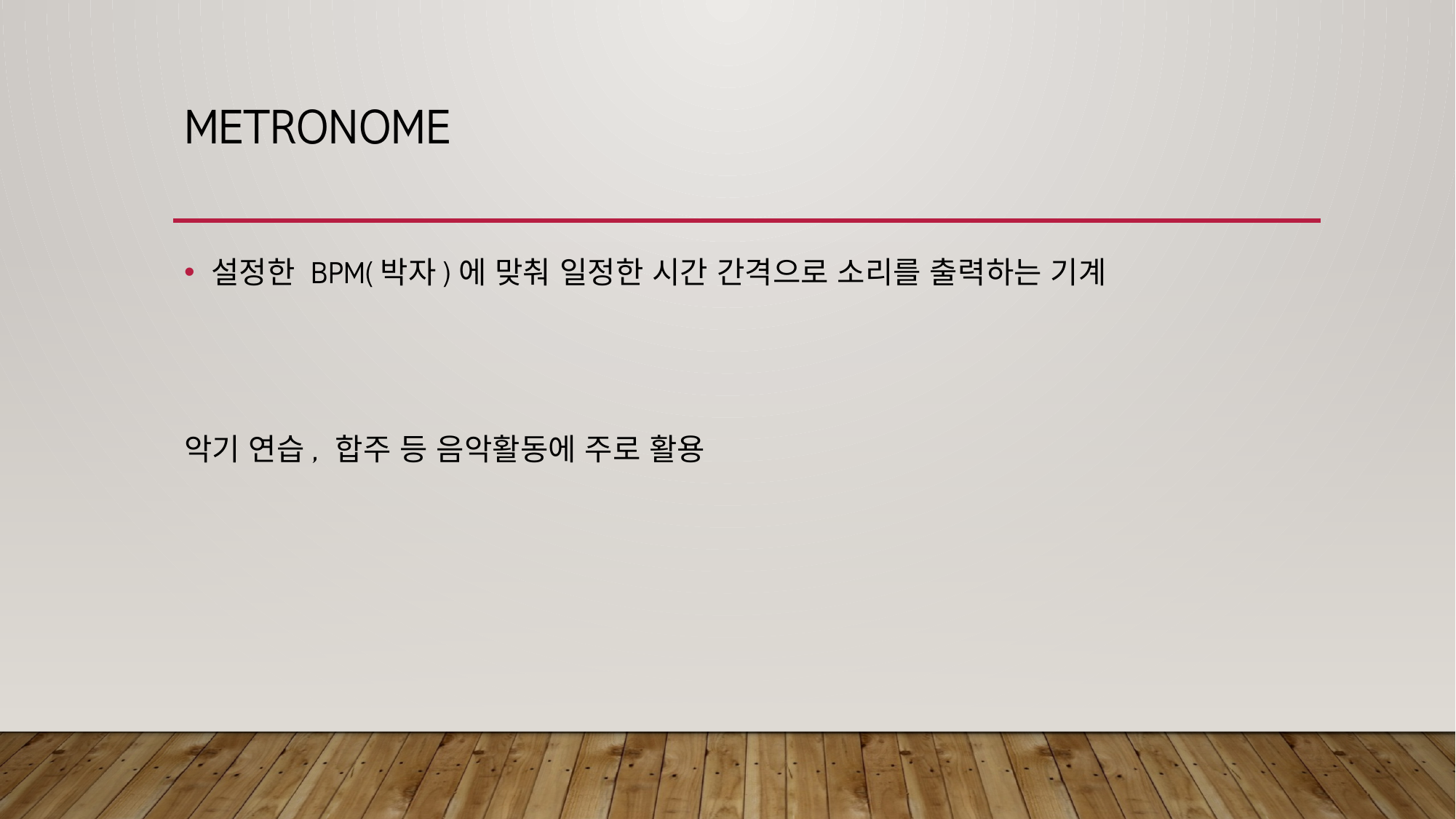

# Metronome
설정한 BPM(박자)에 맞춰 일정한 시간 간격으로 소리를 출력하는 기계

악기 연습, 합주 등 음악활동에 주로 활용